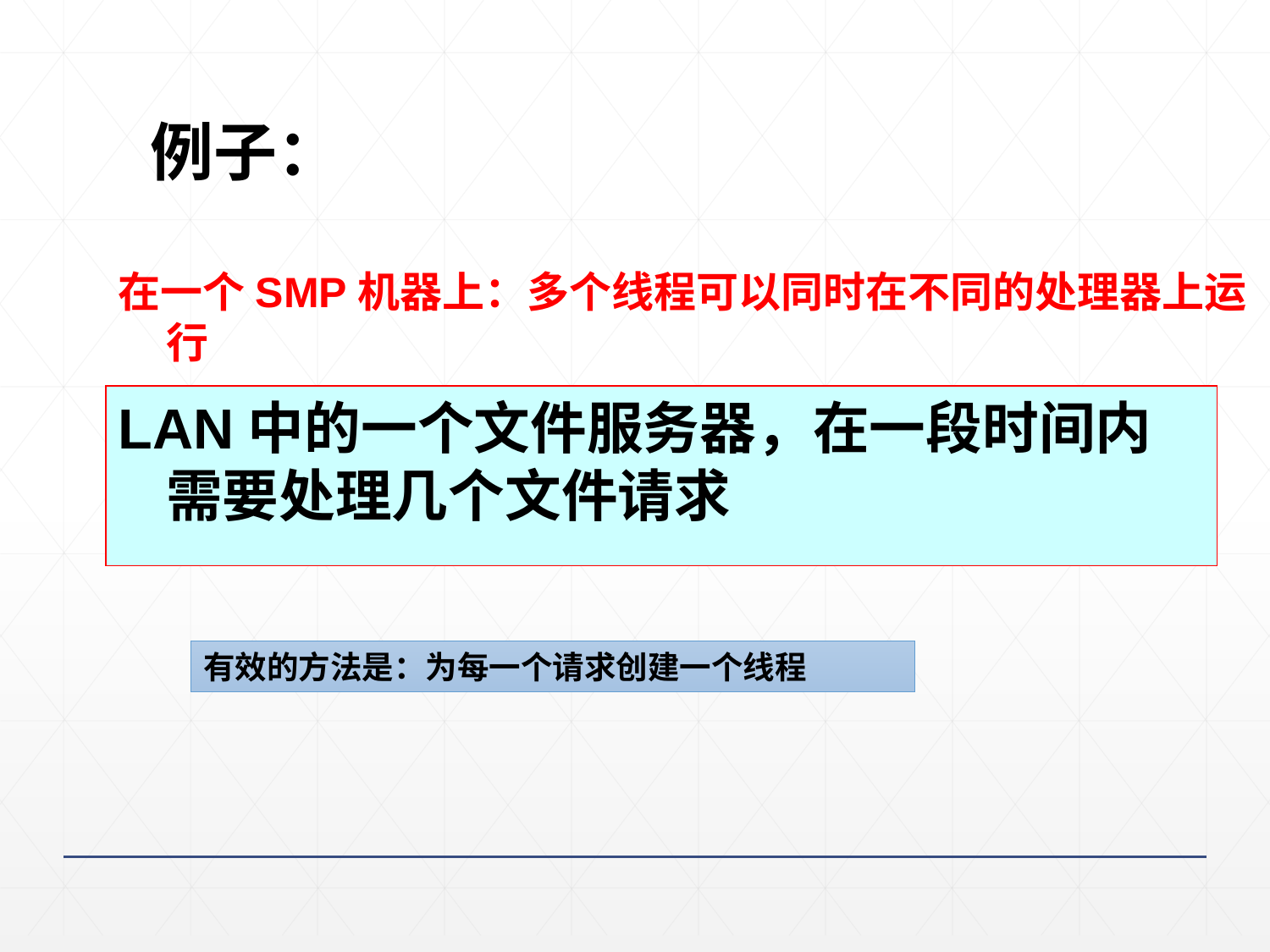

例子：
在一个SMP机器上：多个线程可以同时在不同的处理器上运行

LAN中的一个文件服务器，在一段时间内需要处理几个文件请求
有效的方法是：为每一个请求创建一个线程